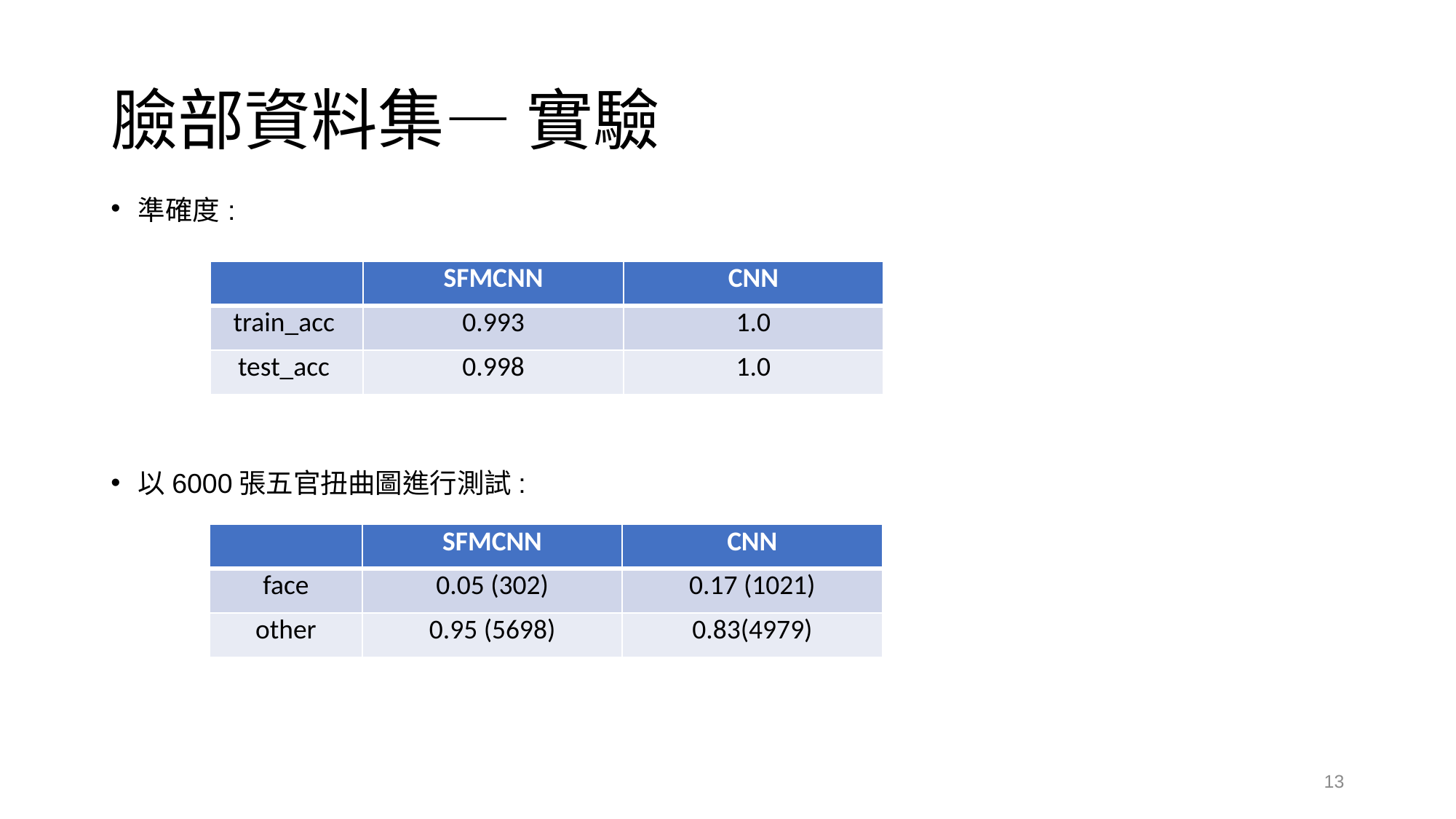

# 臉部資料集— 實驗
準確度:

|  | SFMCNN | CNN |
| --- | --- | --- |
| train\_acc | 0.993 | 1.0 |
| test\_acc | 0.998 | 1.0 |
以6000張五官扭曲圖進行測試:

|  | SFMCNN | CNN |
| --- | --- | --- |
| face | 0.05 (302) | 0.17 (1021) |
| other | 0.95 (5698) | 0.83(4979) |
13